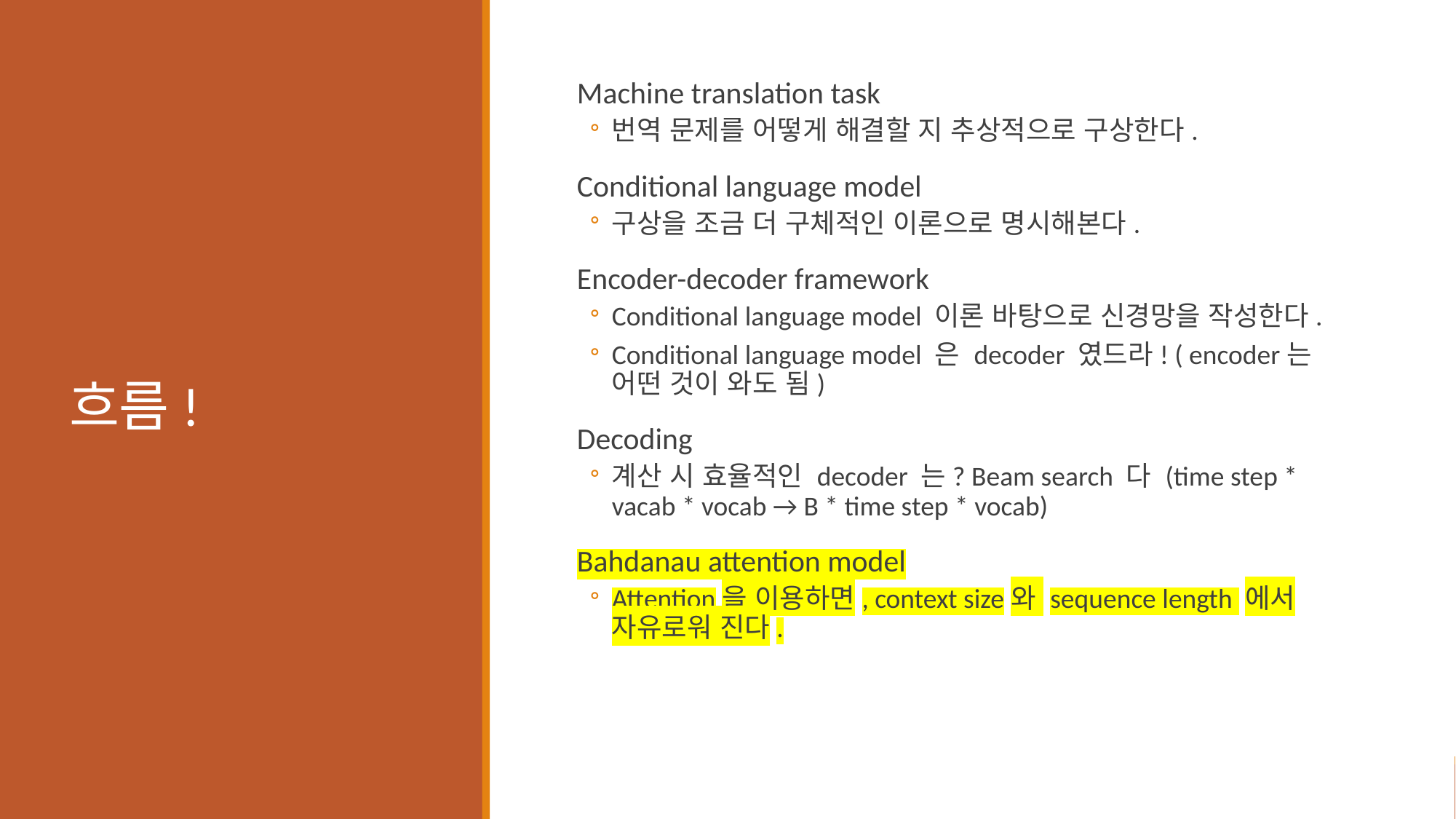

# 흐름!
Machine translation task
번역 문제를 어떻게 해결할 지 추상적으로 구상한다.
Conditional language model
구상을 조금 더 구체적인 이론으로 명시해본다.
Encoder-decoder framework
Conditional language model 이론 바탕으로 신경망을 작성한다.
Conditional language model 은 decoder 였드라! ( encoder는 어떤 것이 와도 됨)
Decoding
계산 시 효율적인 decoder 는? Beam search 다 (time step * vacab * vocab → B * time step * vocab)
Bahdanau attention model
Attention을 이용하면, context size와 sequence length 에서 자유로워 진다.